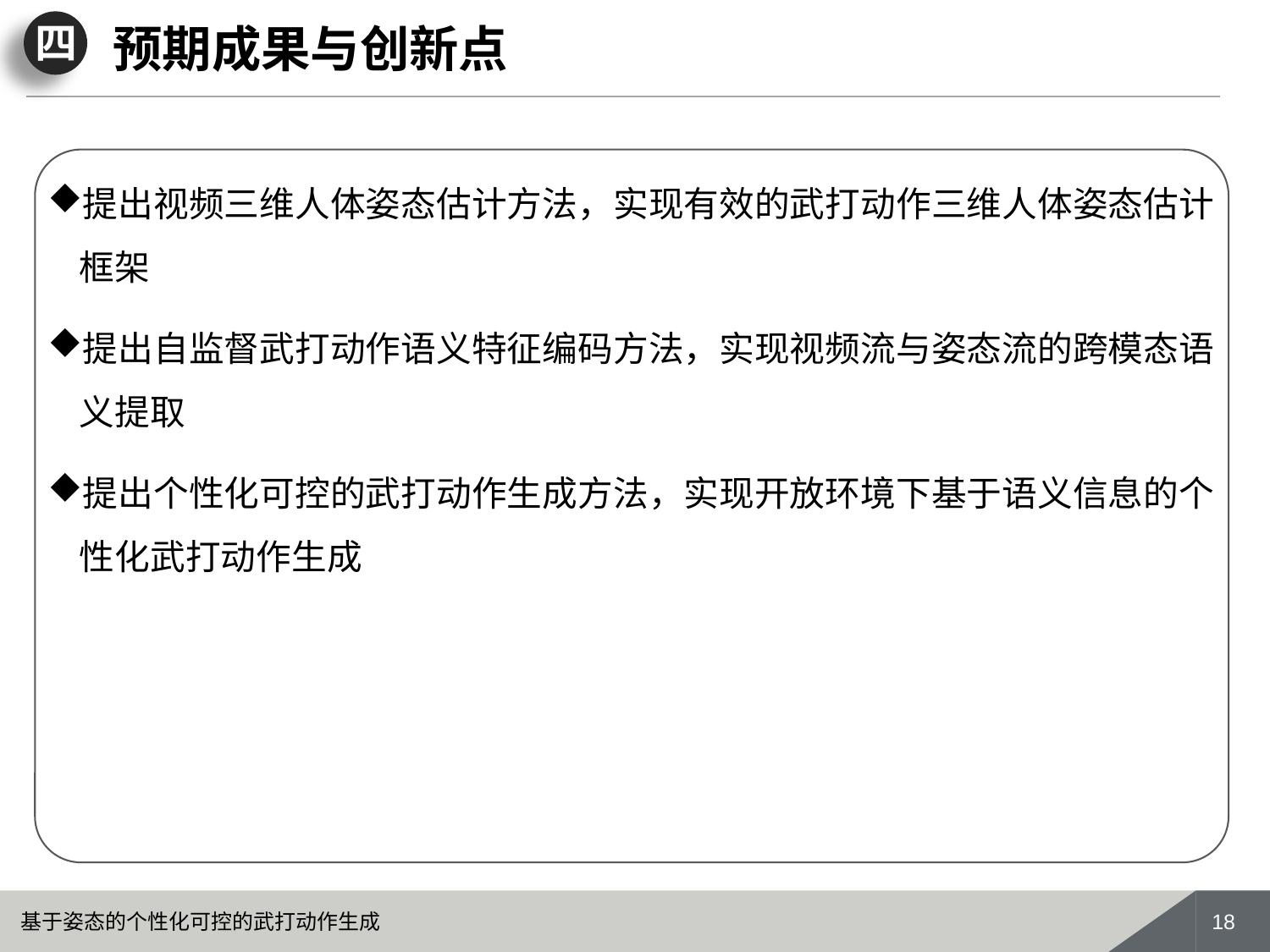

四

# 预期成果与创新点

提出视频三维人体姿态估计方法，实现有效的武打动作三维人体姿态估计框架
提出自监督武打动作语义特征编码方法，实现视频流与姿态流的跨模态语义提取
提出个性化可控的武打动作生成方法，实现开放环境下基于语义信息的个性化武打动作生成

18
基于姿态的个性化可控的武打动作生成